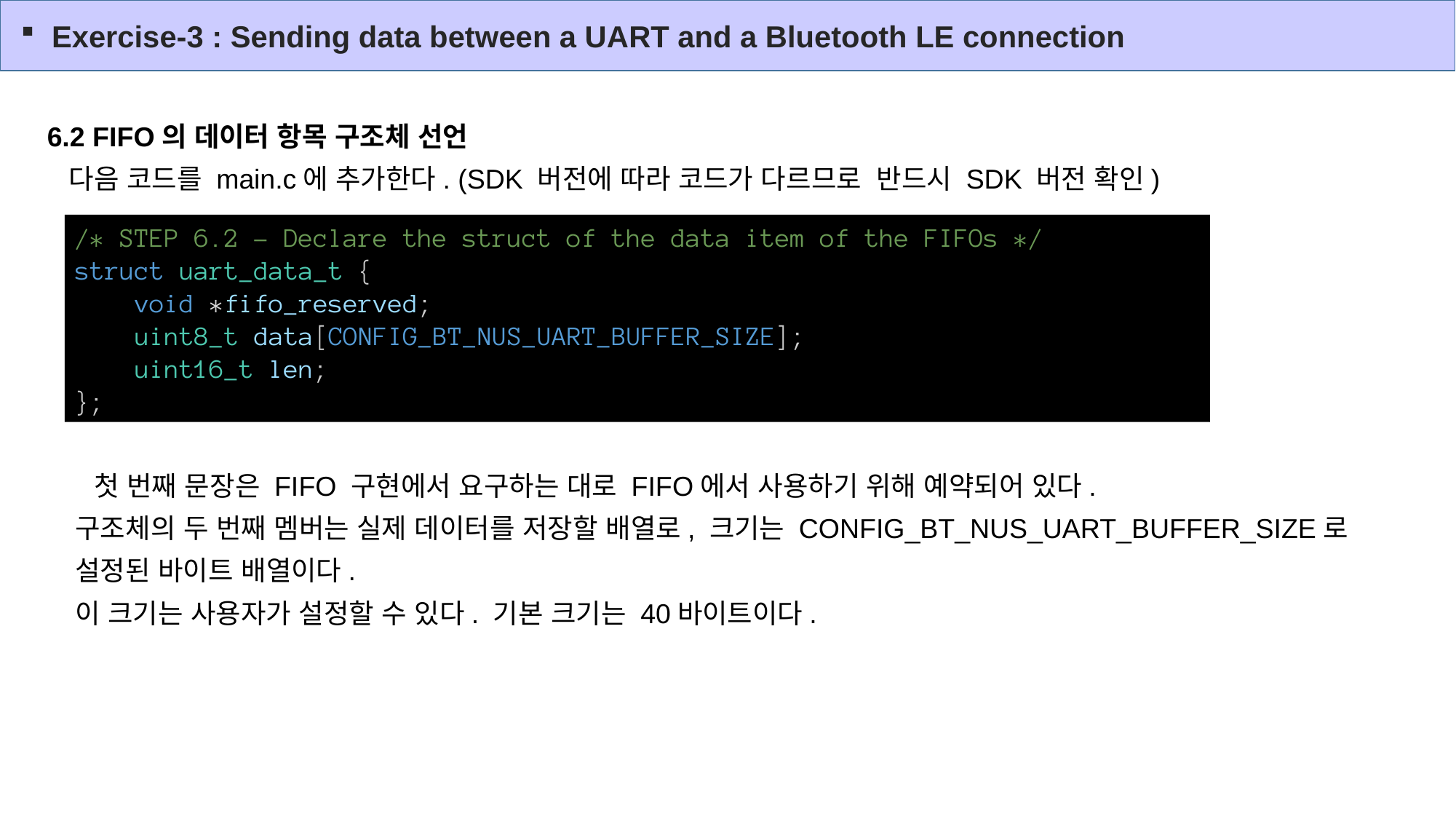

Exercise-3 : Sending data between a UART and a Bluetooth LE connection
6.2 FIFO의 데이터 항목 구조체 선언
  다음 코드를 main.c에 추가한다. (SDK 버전에 따라 코드가 다르므로  반드시 SDK 버전 확인)
/* STEP 6.2 - Declare the struct of the data item of the FIFOs */
struct uart_data_t {
    void *fifo_reserved;
    uint8_t data[CONFIG_BT_NUS_UART_BUFFER_SIZE];
    uint16_t len;
};
  첫 번째 문장은 FIFO 구현에서 요구하는 대로 FIFO에서 사용하기 위해 예약되어 있다.
구조체의 두 번째 멤버는 실제 데이터를 저장할 배열로, 크기는 CONFIG_BT_NUS_UART_BUFFER_SIZE로 설정된 바이트 배열이다.
이 크기는 사용자가 설정할 수 있다. 기본 크기는 40바이트이다.